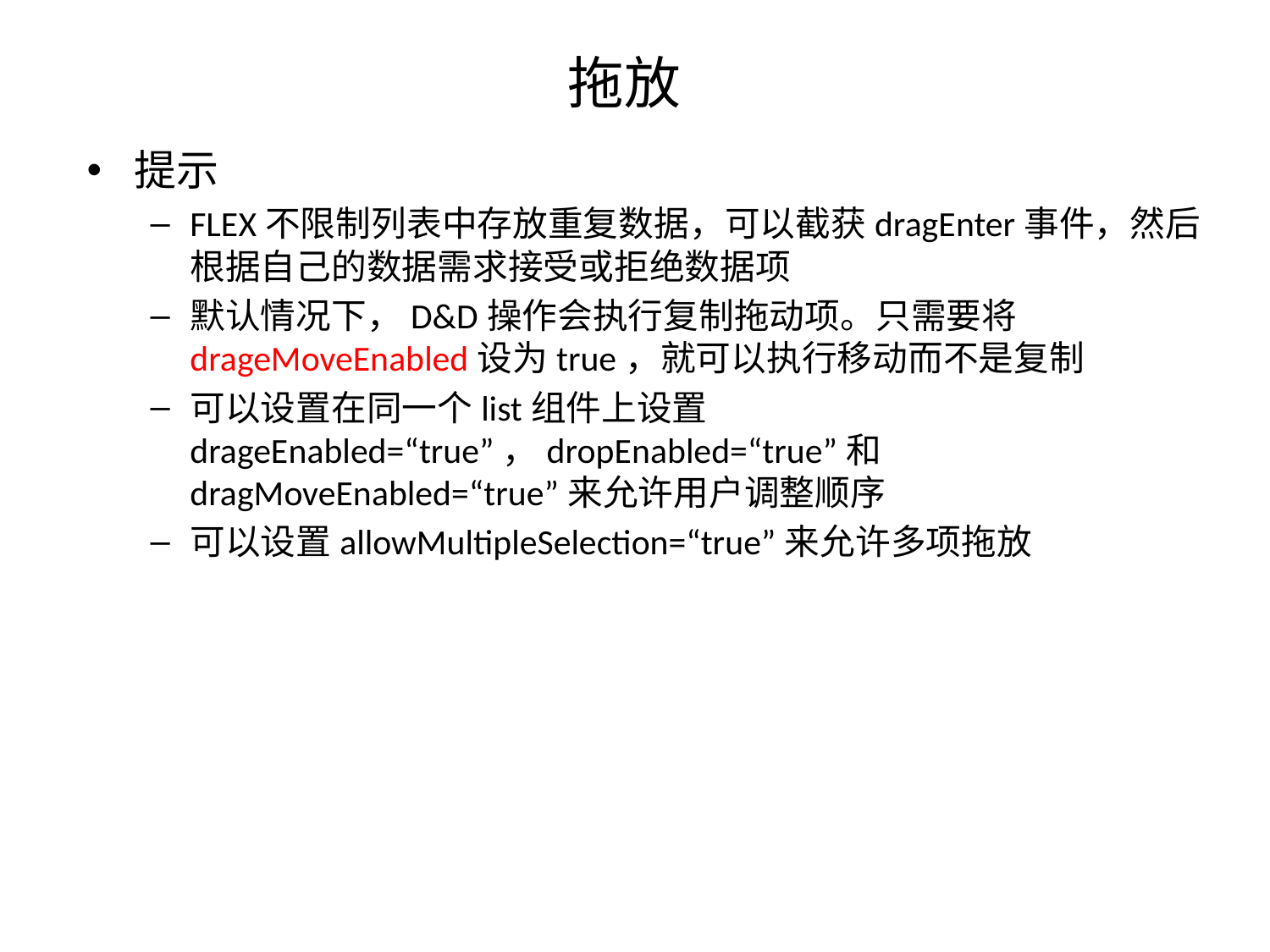

# 拖放
提示
FLEX不限制列表中存放重复数据，可以截获dragEnter事件，然后根据自己的数据需求接受或拒绝数据项
默认情况下，D&D操作会执行复制拖动项。只需要将drageMoveEnabled设为true，就可以执行移动而不是复制
可以设置在同一个list组件上设置drageEnabled=“true”，dropEnabled=“true”和dragMoveEnabled=“true”来允许用户调整顺序
可以设置allowMultipleSelection=“true”来允许多项拖放